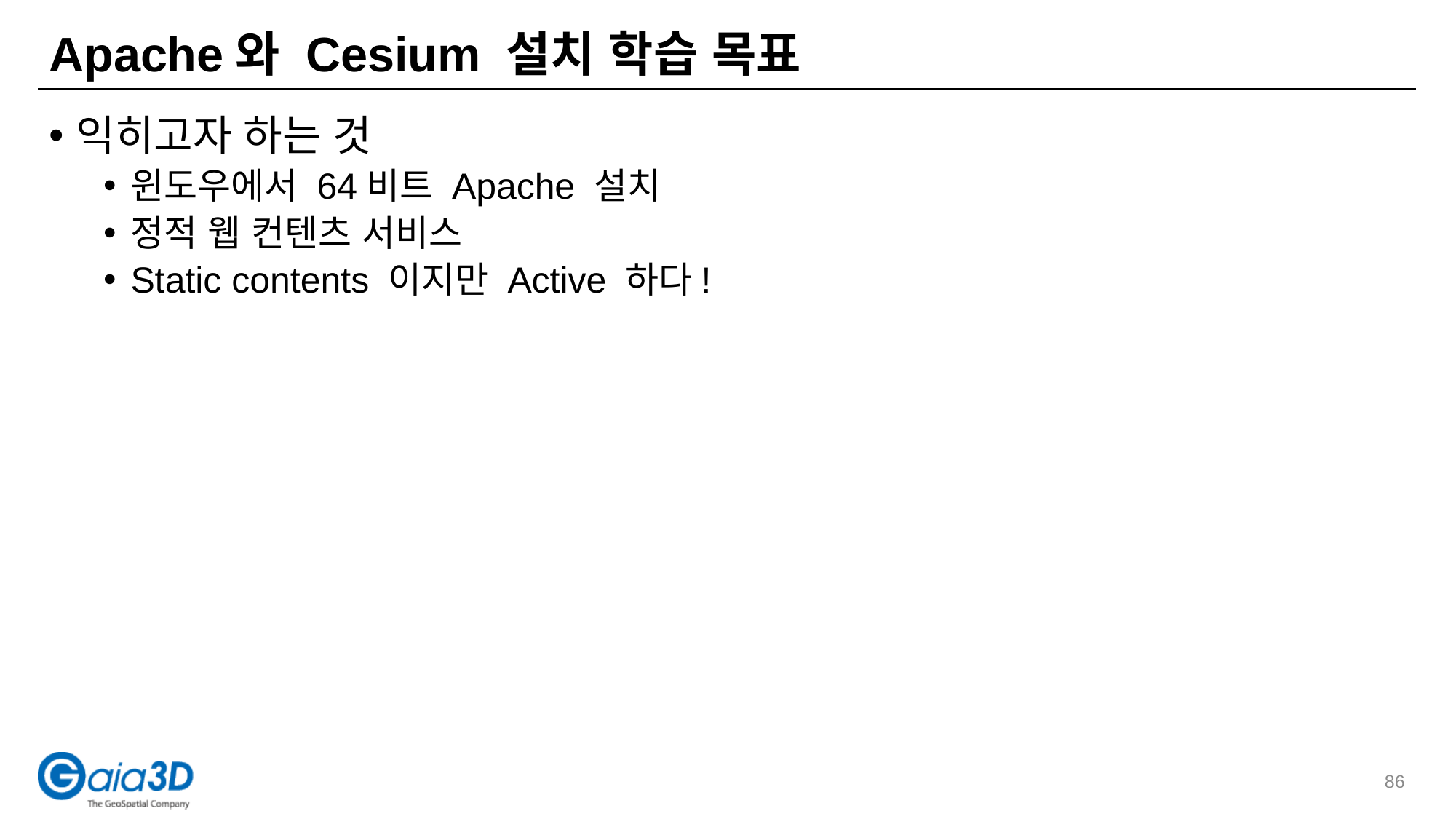

# Apache와 Cesium 설치 학습 목표
익히고자 하는 것
윈도우에서 64비트 Apache 설치
정적 웹 컨텐츠 서비스
Static contents 이지만 Active 하다!

86